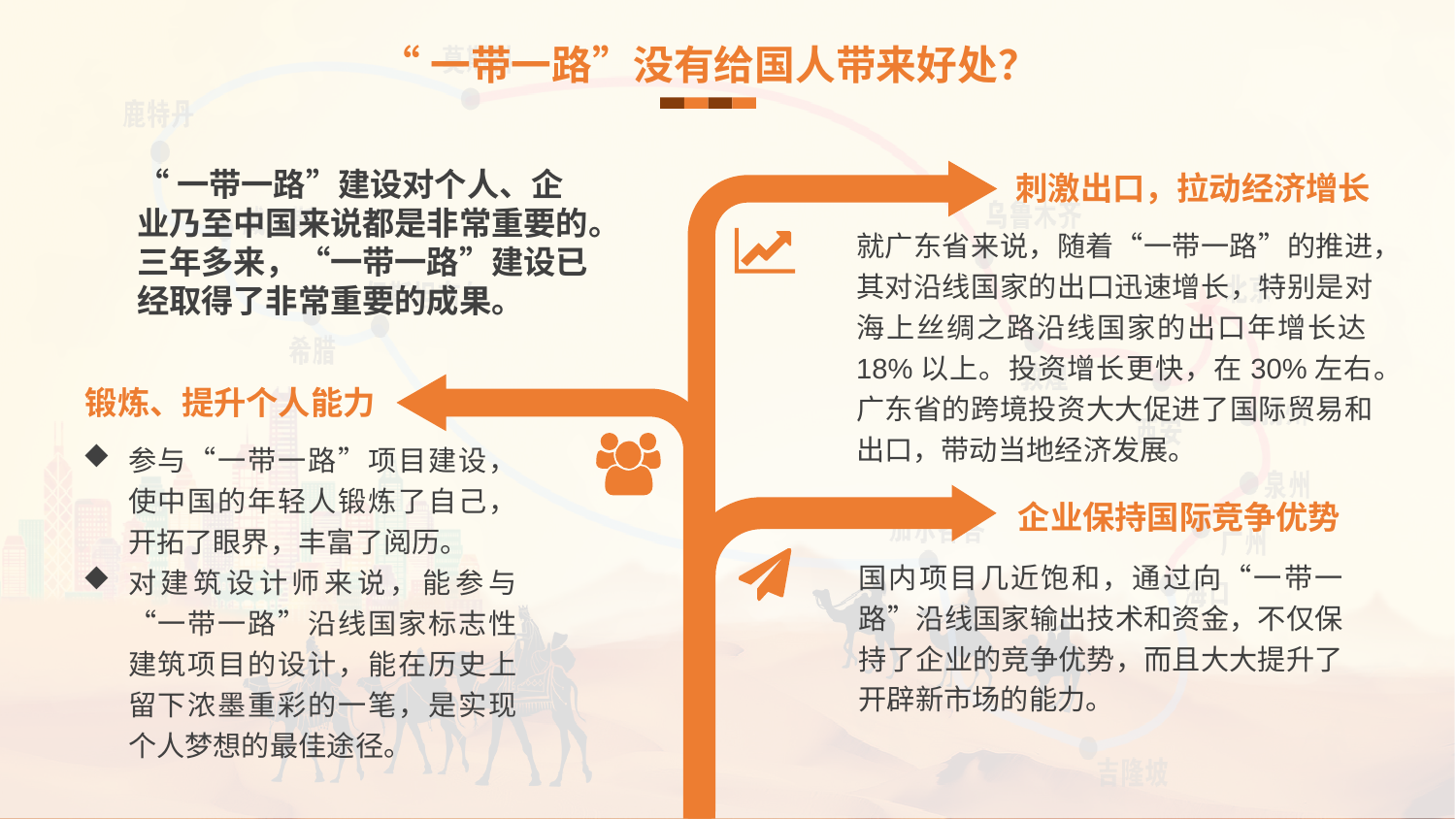

“一带一路”没有给国人带来好处？

“一带一路”建设对个人、企业乃至中国来说都是非常重要的。三年多来，“一带一路”建设已经取得了非常重要的成果。

刺激出口，拉动经济增长
就广东省来说，随着“一带一路”的推进，其对沿线国家的出口迅速增长，特别是对海上丝绸之路沿线国家的出口年增长达18%以上。投资增长更快，在30%左右。广东省的跨境投资大大促进了国际贸易和出口，带动当地经济发展。

锻炼、提升个人能力
参与“一带一路”项目建设，使中国的年轻人锻炼了自己，开拓了眼界，丰富了阅历。
对建筑设计师来说，能参与“一带一路”沿线国家标志性建筑项目的设计，能在历史上留下浓墨重彩的一笔，是实现个人梦想的最佳途径。

企业保持国际竞争优势
国内项目几近饱和，通过向“一带一路”沿线国家输出技术和资金，不仅保持了企业的竞争优势，而且大大提升了开辟新市场的能力。